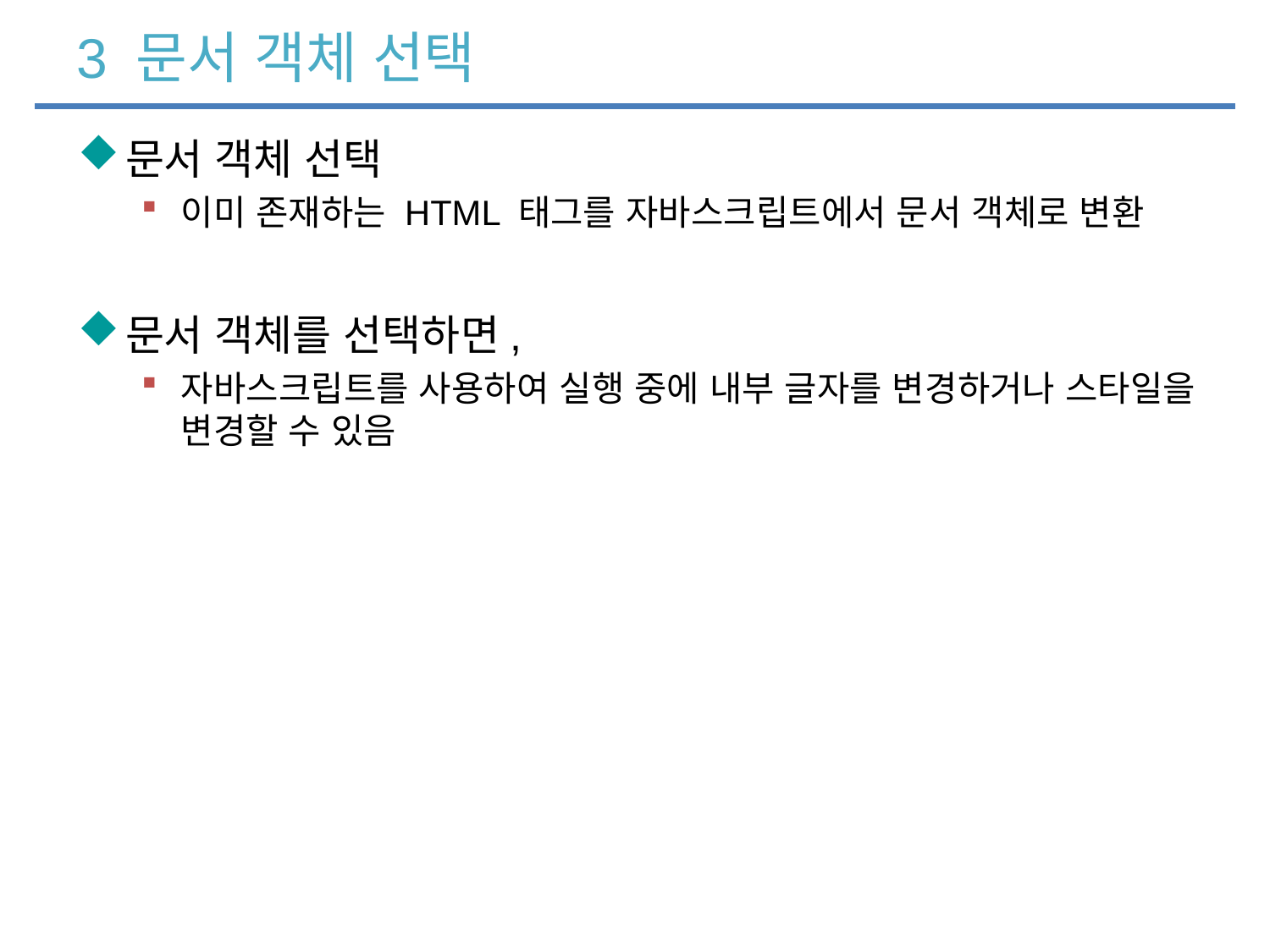

# 3 문서 객체 선택
문서 객체 선택
이미 존재하는 HTML 태그를 자바스크립트에서 문서 객체로 변환

문서 객체를 선택하면,
자바스크립트를 사용하여 실행 중에 내부 글자를 변경하거나 스타일을 변경할 수 있음